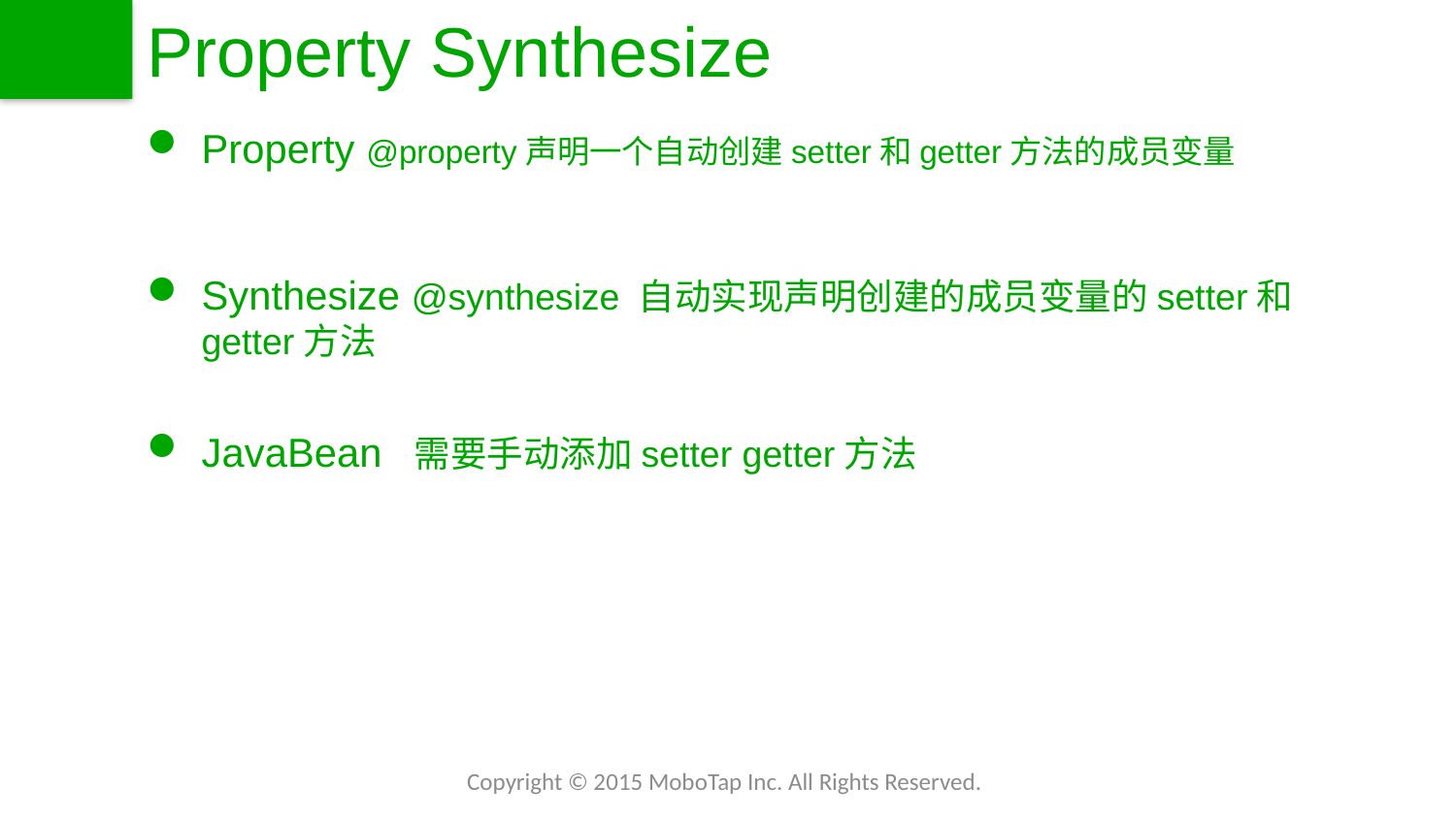

# Property Synthesize
Property @property声明一个自动创建setter和getter方法的成员变量

Synthesize @synthesize 自动实现声明创建的成员变量的setter和getter方法

JavaBean  需要手动添加setter getter方法
Copyright © 2015 MoboTap Inc. All Rights Reserved.